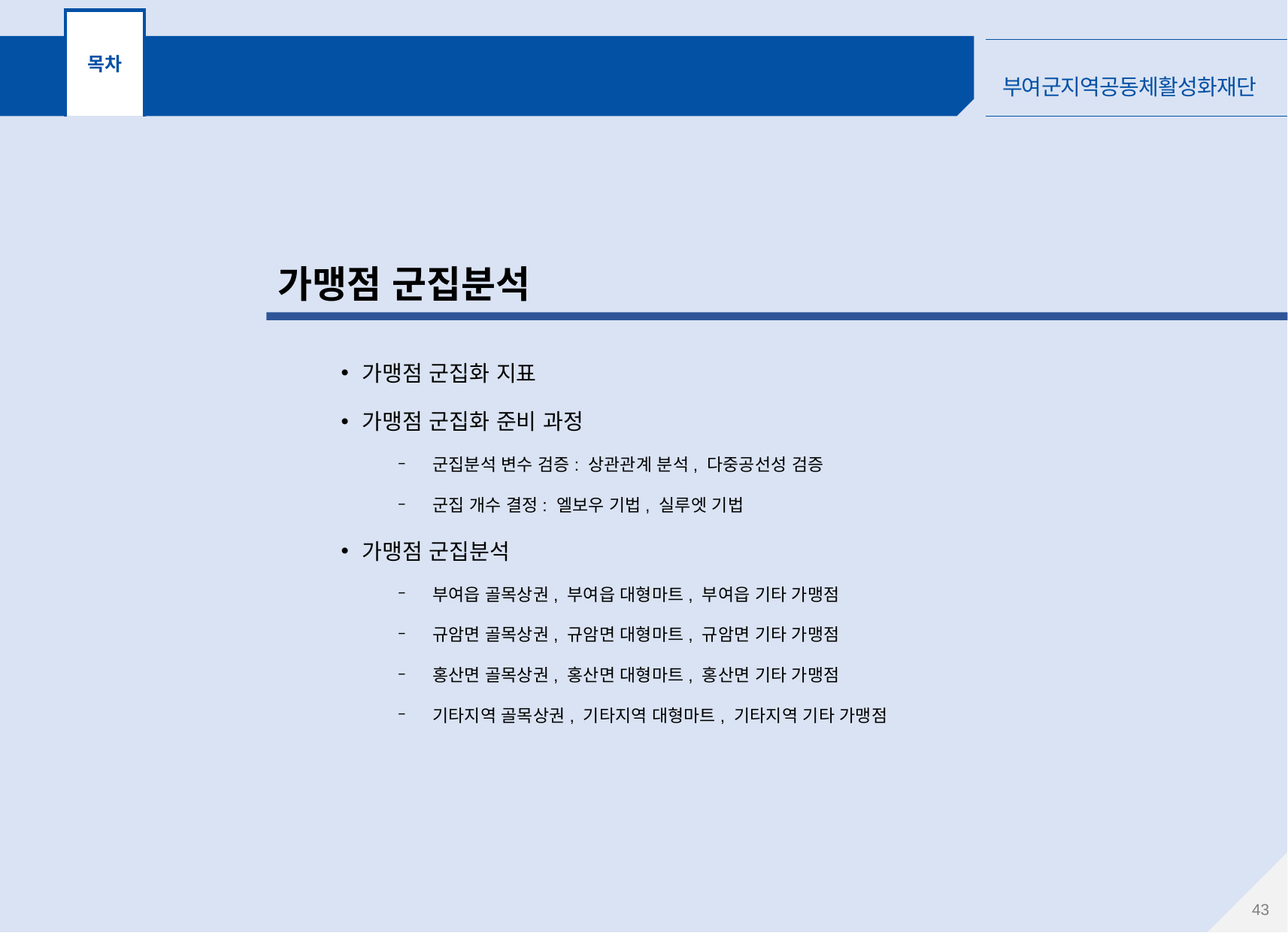

목차
가맹점 분석
가맹점 군집분석
가맹점 군집화 지표
가맹점 군집화 준비 과정
군집분석 변수 검증: 상관관계 분석, 다중공선성 검증
군집 개수 결정: 엘보우 기법, 실루엣 기법
가맹점 군집분석
부여읍 골목상권, 부여읍 대형마트, 부여읍 기타 가맹점
규암면 골목상권, 규암면 대형마트, 규암면 기타 가맹점
홍산면 골목상권, 홍산면 대형마트, 홍산면 기타 가맹점
기타지역 골목상권, 기타지역 대형마트, 기타지역 기타 가맹점

43